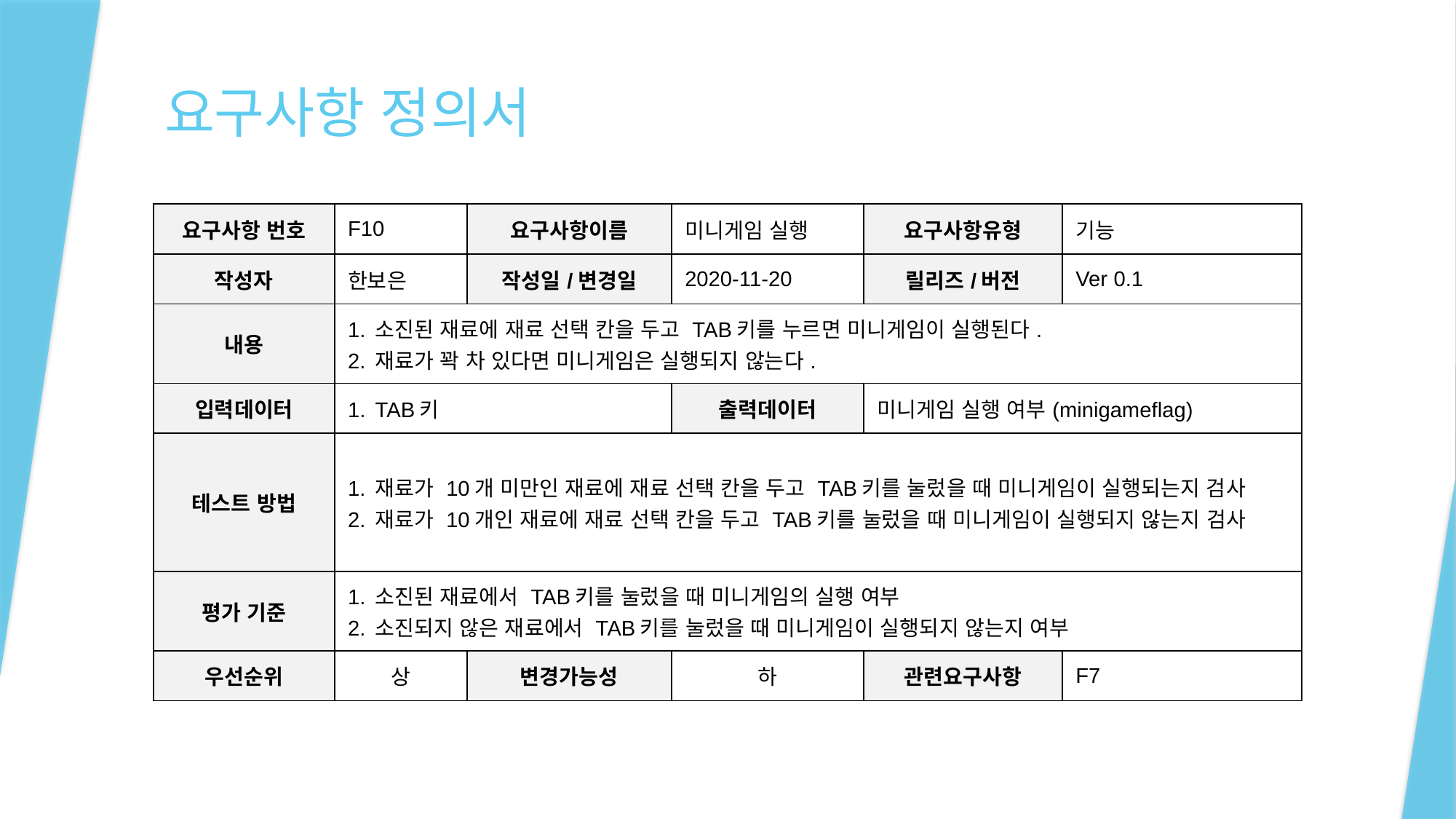

# 요구사항 정의서
| 요구사항 번호 | F10 | 요구사항이름 | 미니게임 실행 | 요구사항유형 | 기능 |
| --- | --- | --- | --- | --- | --- |
| 작성자 | 한보은 | 작성일/변경일 | 2020-11-20 | 릴리즈/버전 | Ver 0.1 |
| 내용 | 소진된 재료에 재료 선택 칸을 두고 TAB키를 누르면 미니게임이 실행된다. 재료가 꽉 차 있다면 미니게임은 실행되지 않는다. |  |  |  |  |
| 입력데이터 | TAB키 |  | 출력데이터 | 미니게임 실행 여부(minigameflag) |  |
| 테스트 방법 | 재료가 10개 미만인 재료에 재료 선택 칸을 두고 TAB키를 눌렀을 때 미니게임이 실행되는지 검사 재료가 10개인 재료에 재료 선택 칸을 두고 TAB키를 눌렀을 때 미니게임이 실행되지 않는지 검사 |  |  |  |  |
| 평가 기준 | 소진된 재료에서 TAB키를 눌렀을 때 미니게임의 실행 여부 소진되지 않은 재료에서 TAB키를 눌렀을 때 미니게임이 실행되지 않는지 여부 |  |  |  |  |
| 우선순위 | 상 | 변경가능성 | 하 | 관련요구사항 | F7 |